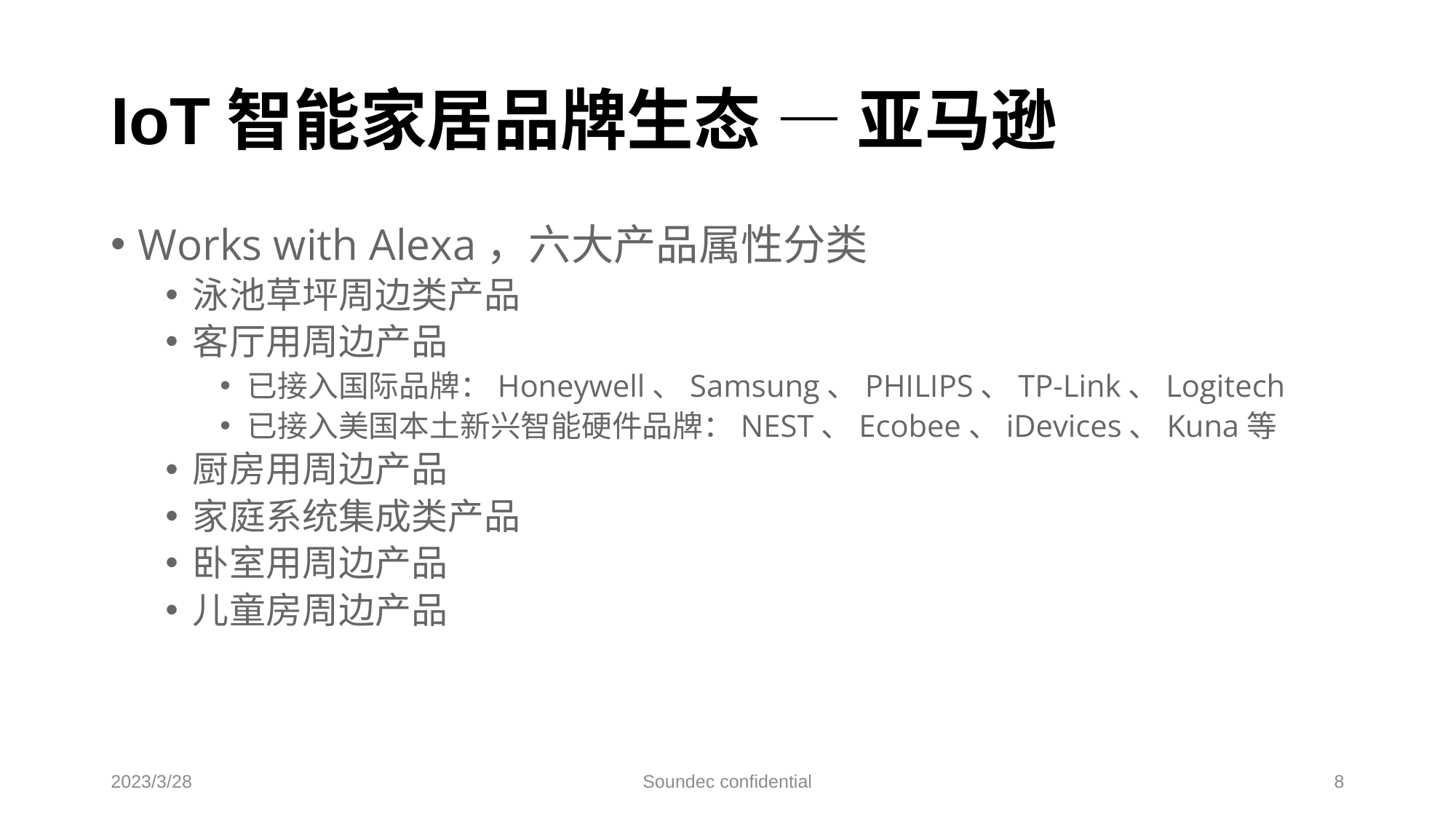

# IoT智能家居品牌生态 — 亚马逊
Works with Alexa，六大产品属性分类
泳池草坪周边类产品
客厅用周边产品
已接入国际品牌：Honeywell、Samsung、PHILIPS、TP-Link、Logitech
已接入美国本土新兴智能硬件品牌：NEST、Ecobee、iDevices、Kuna等
厨房用周边产品
家庭系统集成类产品
卧室用周边产品
儿童房周边产品

2023/3/28
Soundec confidential
8